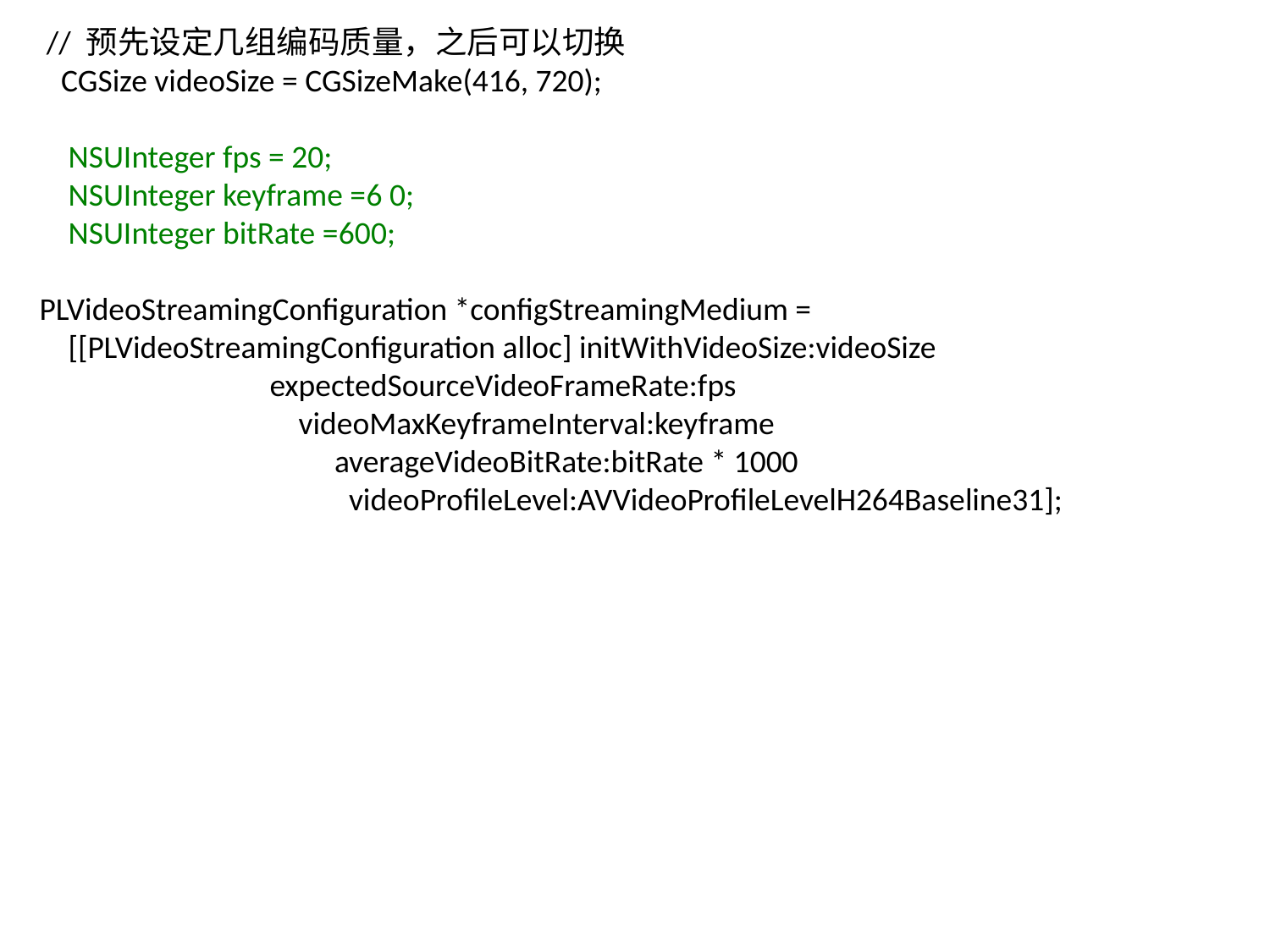

// 预先设定几组编码质量，之后可以切换
   CGSize videoSize = CGSizeMake(416, 720);

    NSUInteger fps = 20;
    NSUInteger keyframe =6 0;
    NSUInteger bitRate =600;

PLVideoStreamingConfiguration *configStreamingMedium =
    [[PLVideoStreamingConfiguration alloc] initWithVideoSize:videoSize
                                expectedSourceVideoFrameRate:fps
                                    videoMaxKeyframeInterval:keyframe
                                         averageVideoBitRate:bitRate * 1000
                                           videoProfileLevel:AVVideoProfileLevelH264Baseline31];